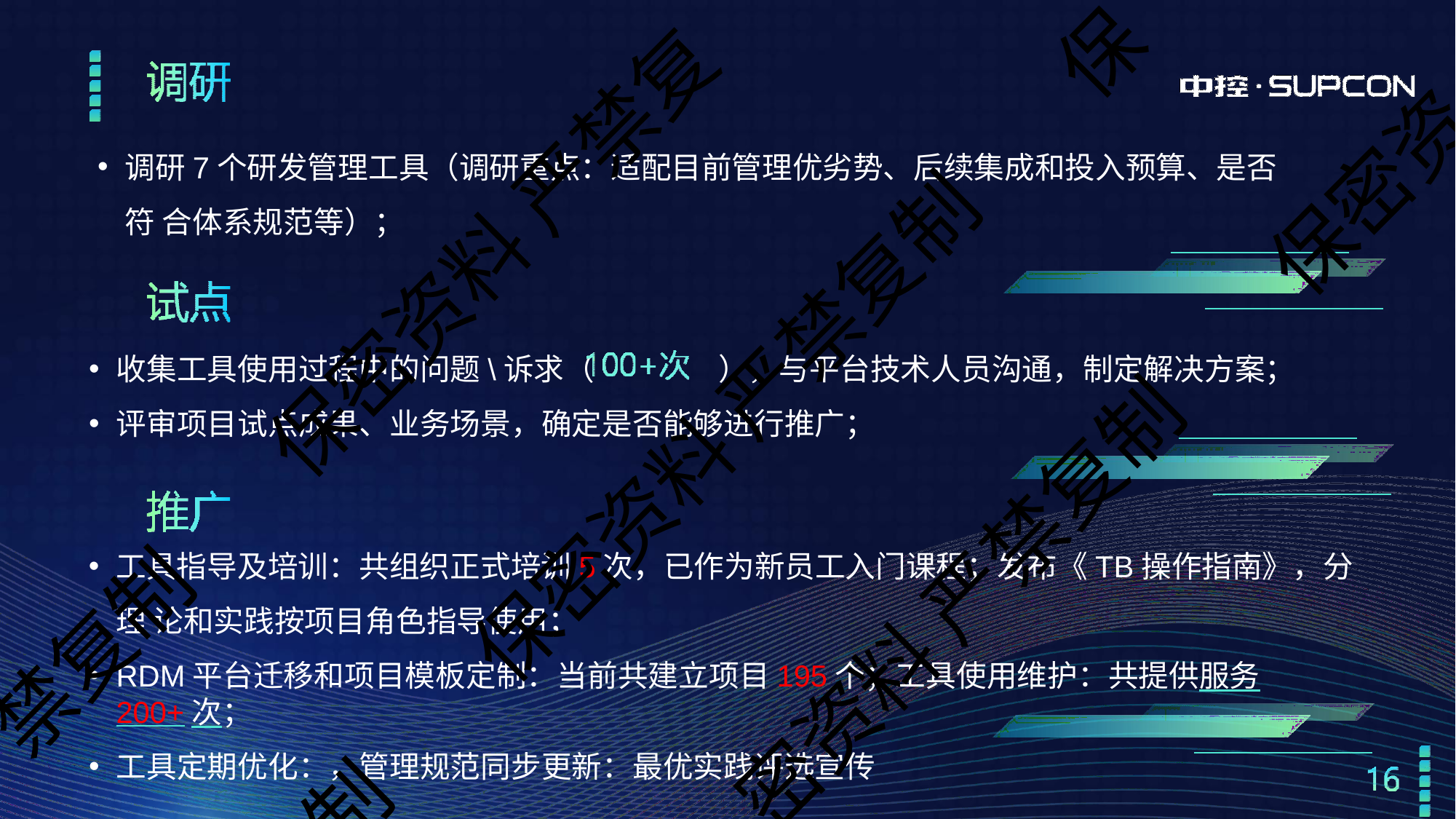

保

调研7个研发管理工具（调研重点：适配目前管理优劣势、后续集成和投入预算、是否符 合体系规范等）；

收集工具使用过程中的问题\诉求（	），与平台技术人员沟通，制定解决方案；
评审项目试点成果、业务场景，确定是否能够进行推广；
保密资
保密资料 严禁复

保密资料 严禁复制

工具指导及培训：共组织正式培训5次，已作为新员工入门课程；发布《TB操作指南》，分理 论和实践按项目角色指导使用；
RDM平台迁移和项目模板定制：当前共建立项目195个；工具使用维护：共提供服务200+次；
工具定期优化：，管理规范同步更新：最优实践评选宣传
密资料 严禁复制
禁复制

制